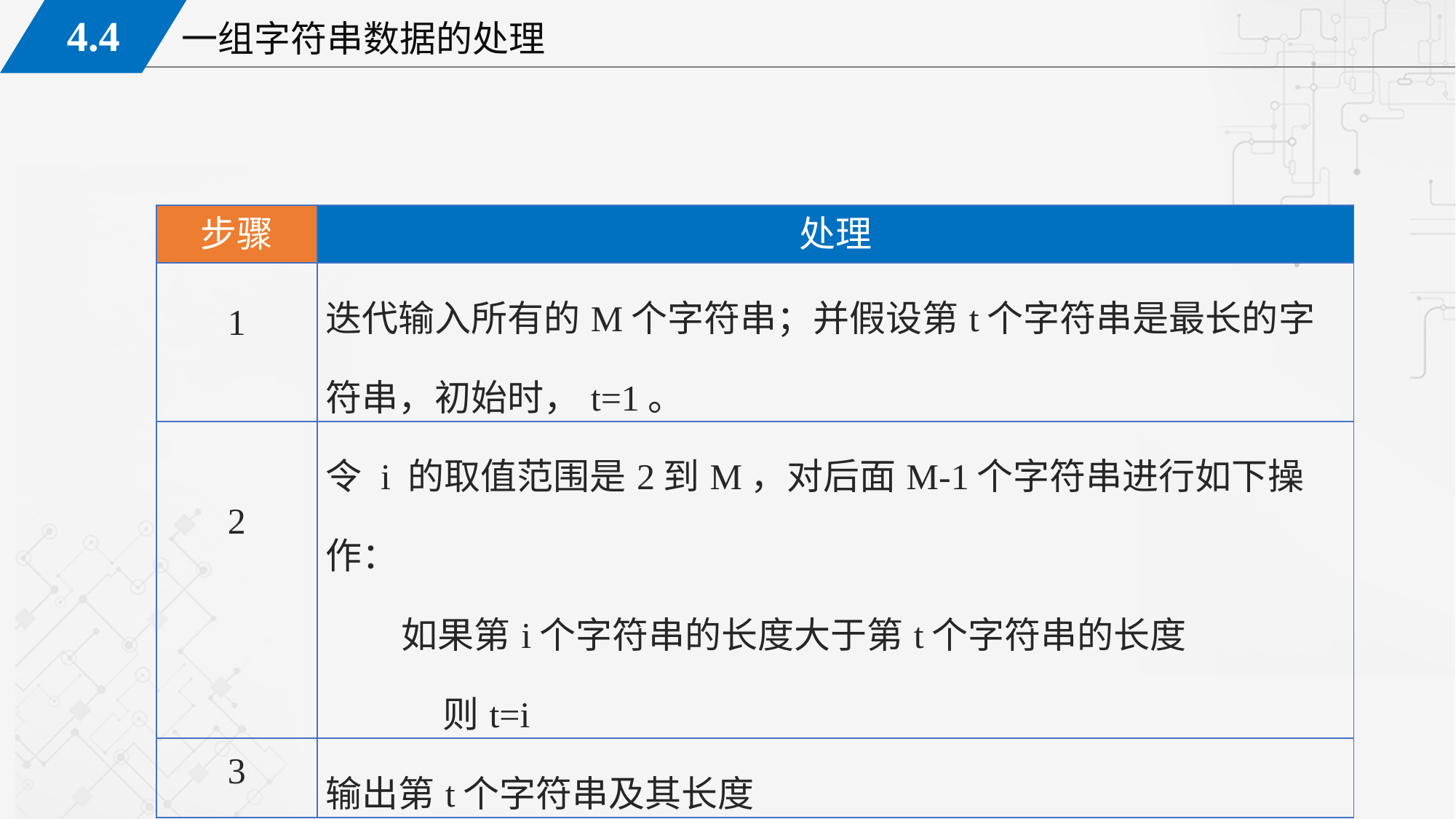

| 步骤 | 处理 |
| --- | --- |
| 1 | 迭代输入所有的M个字符串；并假设第t个字符串是最长的字符串，初始时，t=1。 |
| 2 | 令 i 的取值范围是2到M，对后面M-1个字符串进行如下操作： 如果第i个字符串的长度大于第t个字符串的长度 则t=i |
| 3 | 输出第t个字符串及其长度 |